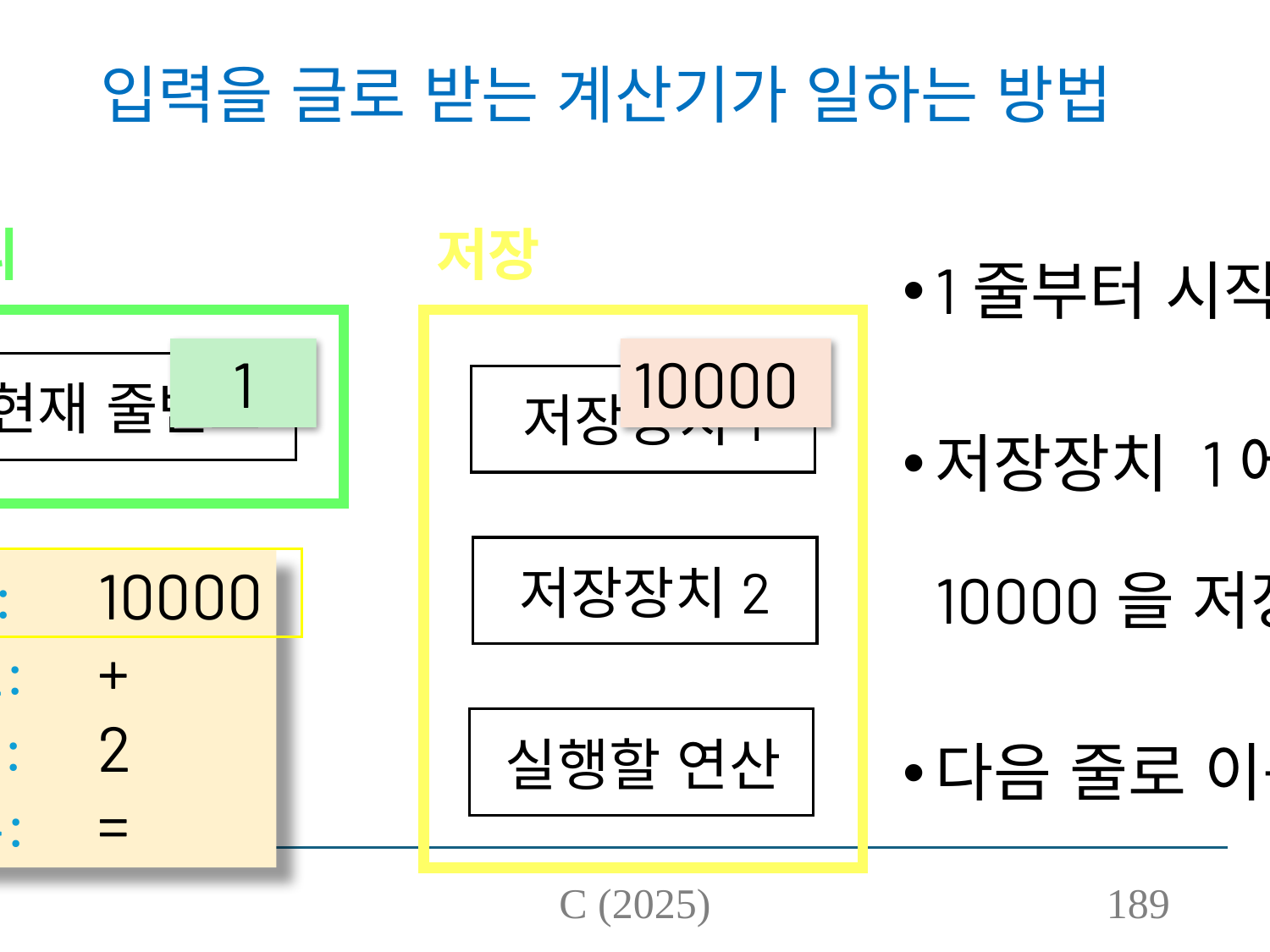

# 입력을 글로 받는 계산기가 일하는 방법
관리
저장
1줄부터 시작

저장장치 1에
10000을 저장한다

다음 줄로 이동

1
10000

현재 줄번호

저장장치1

저장장치2

1:	10000
2:	+
3:	2
4:	=

실행할 연산
C (2025)
189